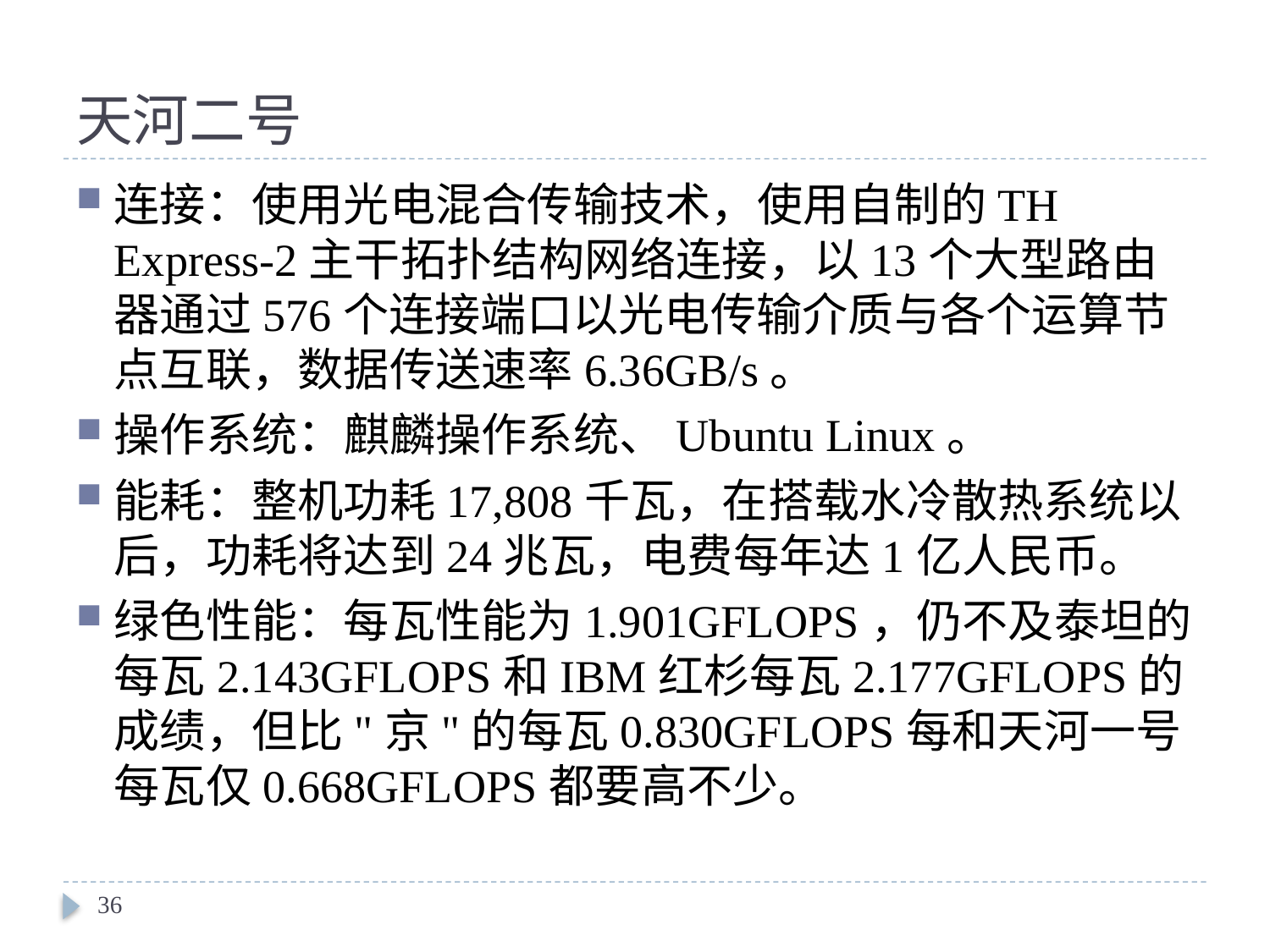

# 天河二号
连接：使用光电混合传输技术，使用自制的TH Express-2主干拓扑结构网络连接，以13个大型路由器通过576个连接端口以光电传输介质与各个运算节点互联，数据传送速率6.36GB/s。
操作系统：麒麟操作系统、Ubuntu Linux。
能耗：整机功耗17,808千瓦，在搭载水冷散热系统以后，功耗将达到24兆瓦，电费每年达1亿人民币。
绿色性能：每瓦性能为1.901GFLOPS，仍不及泰坦的每瓦2.143GFLOPS和IBM红杉每瓦2.177GFLOPS的成绩，但比"京"的每瓦0.830GFLOPS每和天河一号每瓦仅0.668GFLOPS都要高不少。

36